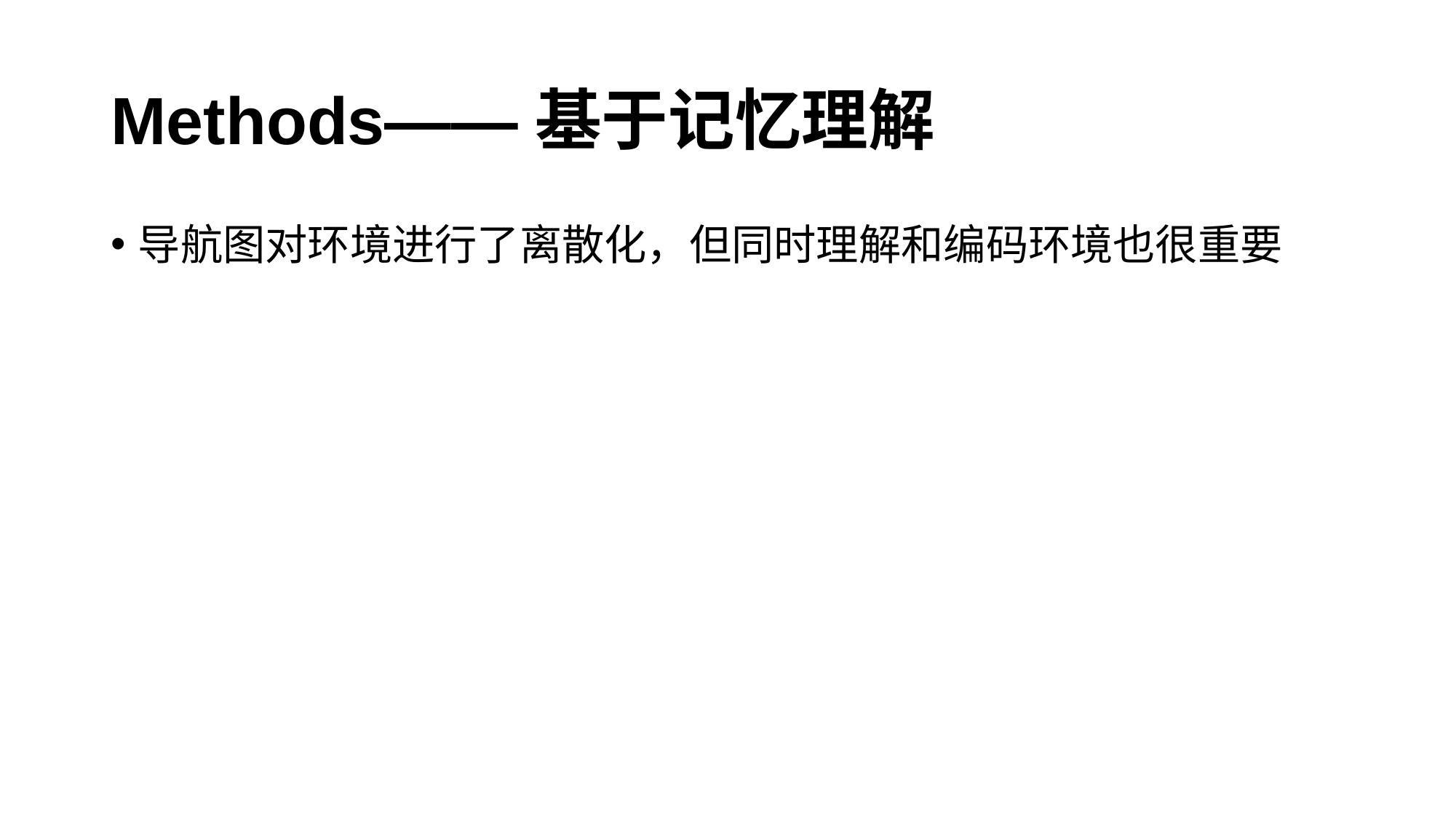

# Methods——基于记忆理解
导航图对环境进行了离散化，但同时理解和编码环境也很重要